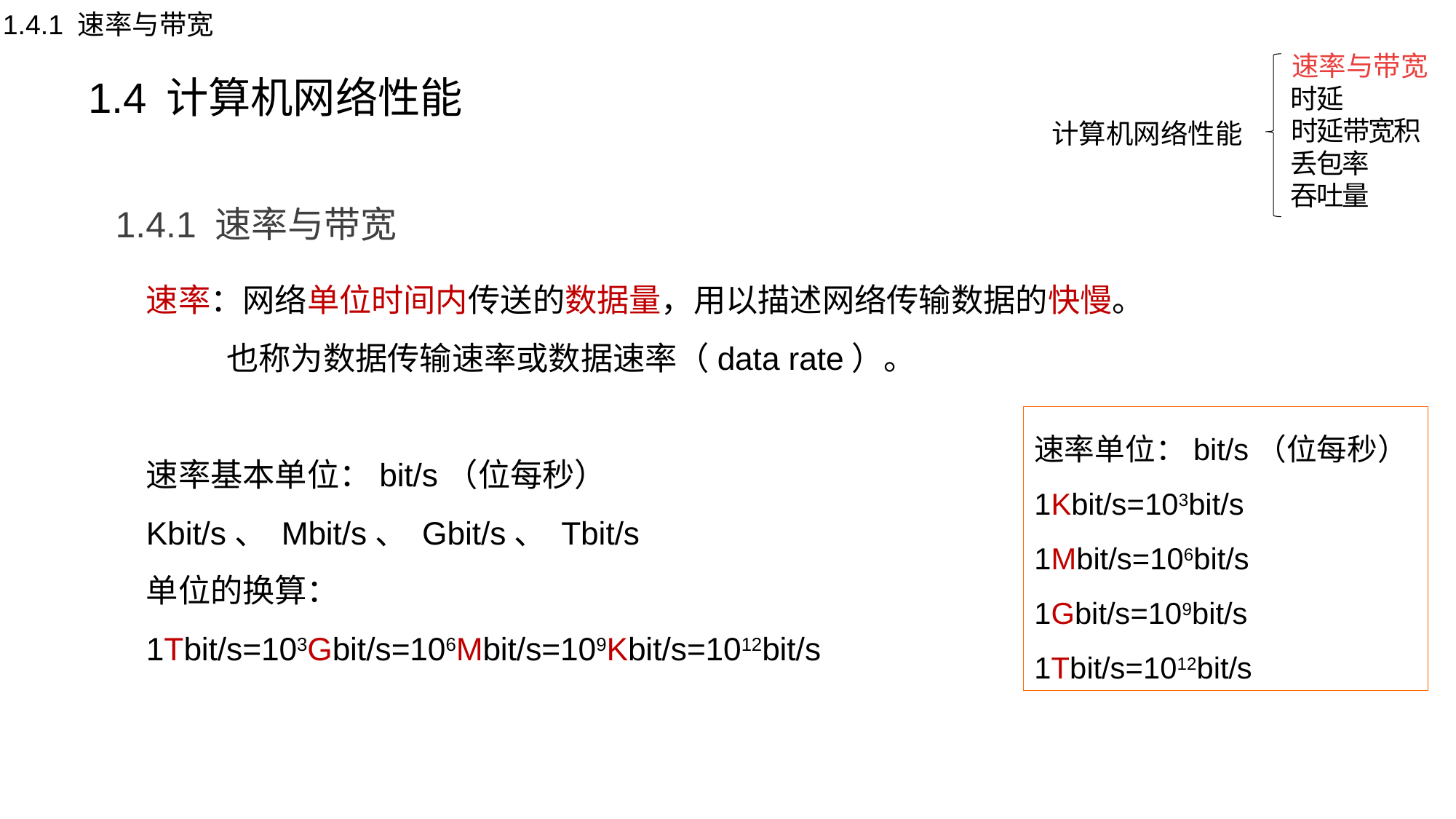

1.4.1 速率与带宽
1.4 计算机网络性能

速率与带宽

时延
计算机网络性能
时延带宽积
丢包率
吞吐量
1.4.1 速率与带宽
速率：网络单位时间内传送的数据量，用以描述网络传输数据的快慢。
          也称为数据传输速率或数据速率（data rate）。

速率基本单位：bit/s（位每秒）
Kbit/s、 Mbit/s、 Gbit/s、 Tbit/s
单位的换算：
1Tbit/s=103Gbit/s=106Mbit/s=109Kbit/s=1012bit/s

速率单位：bit/s（位每秒）
1Kbit/s=103bit/s
1Mbit/s=106bit/s
1Gbit/s=109bit/s
1Tbit/s=1012bit/s